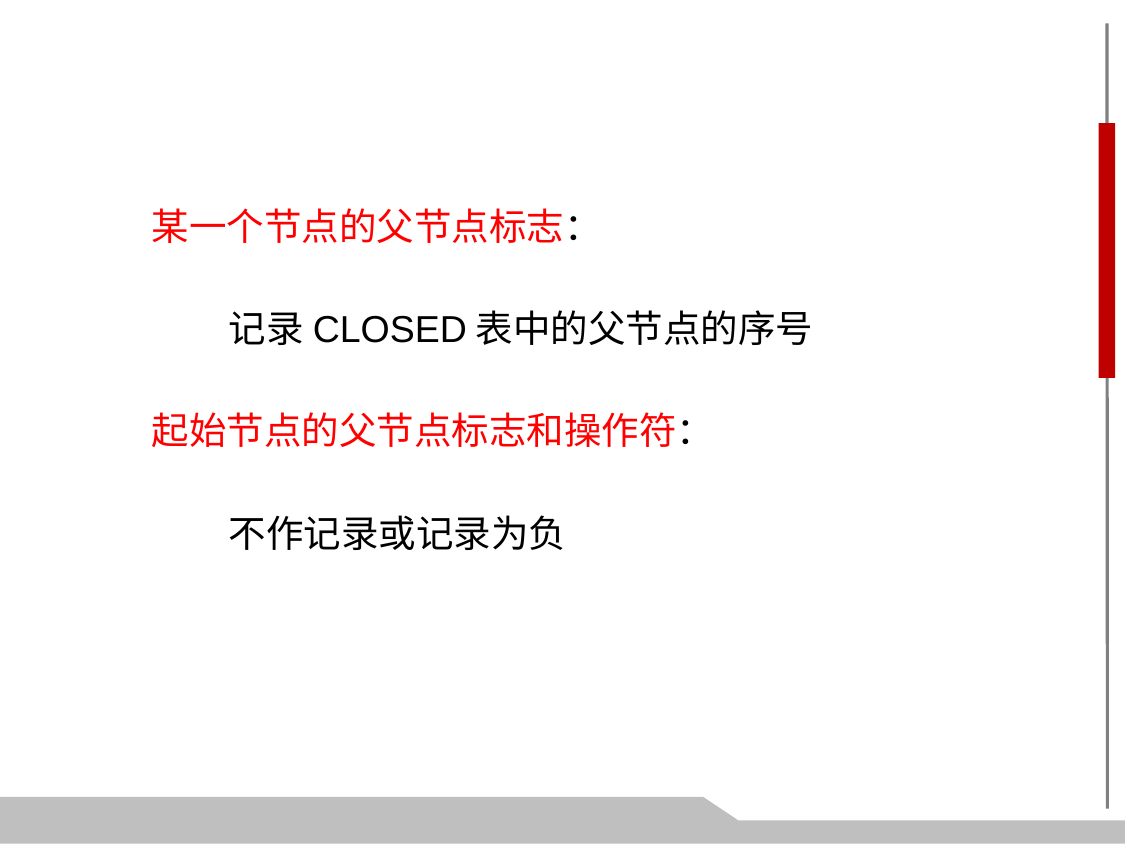

某一个节点的父节点标志：
        记录CLOSED表中的父节点的序号
起始节点的父节点标志和操作符：
        不作记录或记录为负